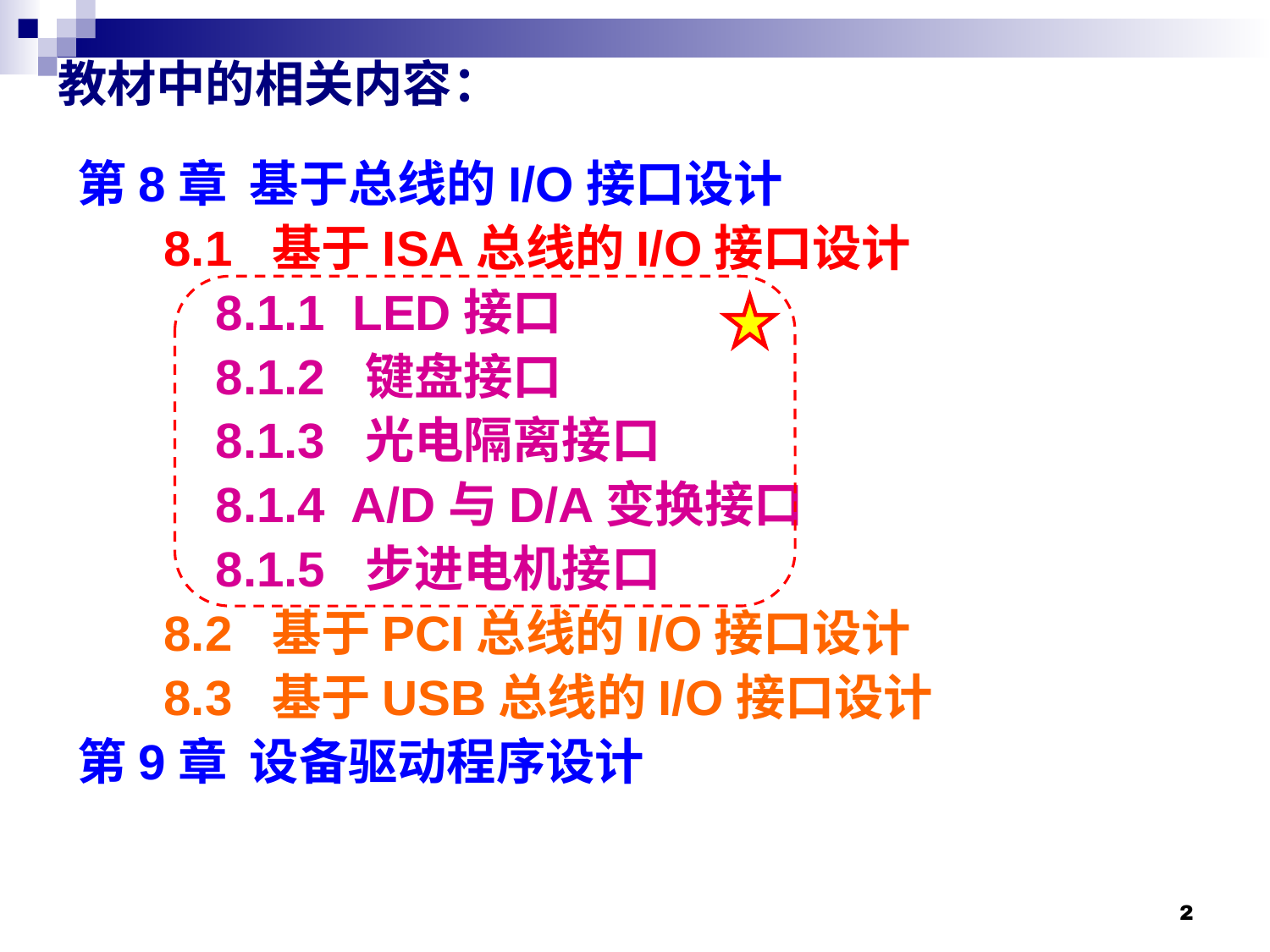

# 教材中的相关内容：
第8章  基于总线的I/O接口设计
8.1  基于ISA总线的I/O接口设计
8.1.1  LED接口
8.1.2  键盘接口
8.1.3  光电隔离接口
8.1.4  A/D与D/A变换接口
8.1.5  步进电机接口
8.2  基于PCI总线的I/O接口设计
8.3  基于USB总线的I/O接口设计
第9章  设备驱动程序设计

2